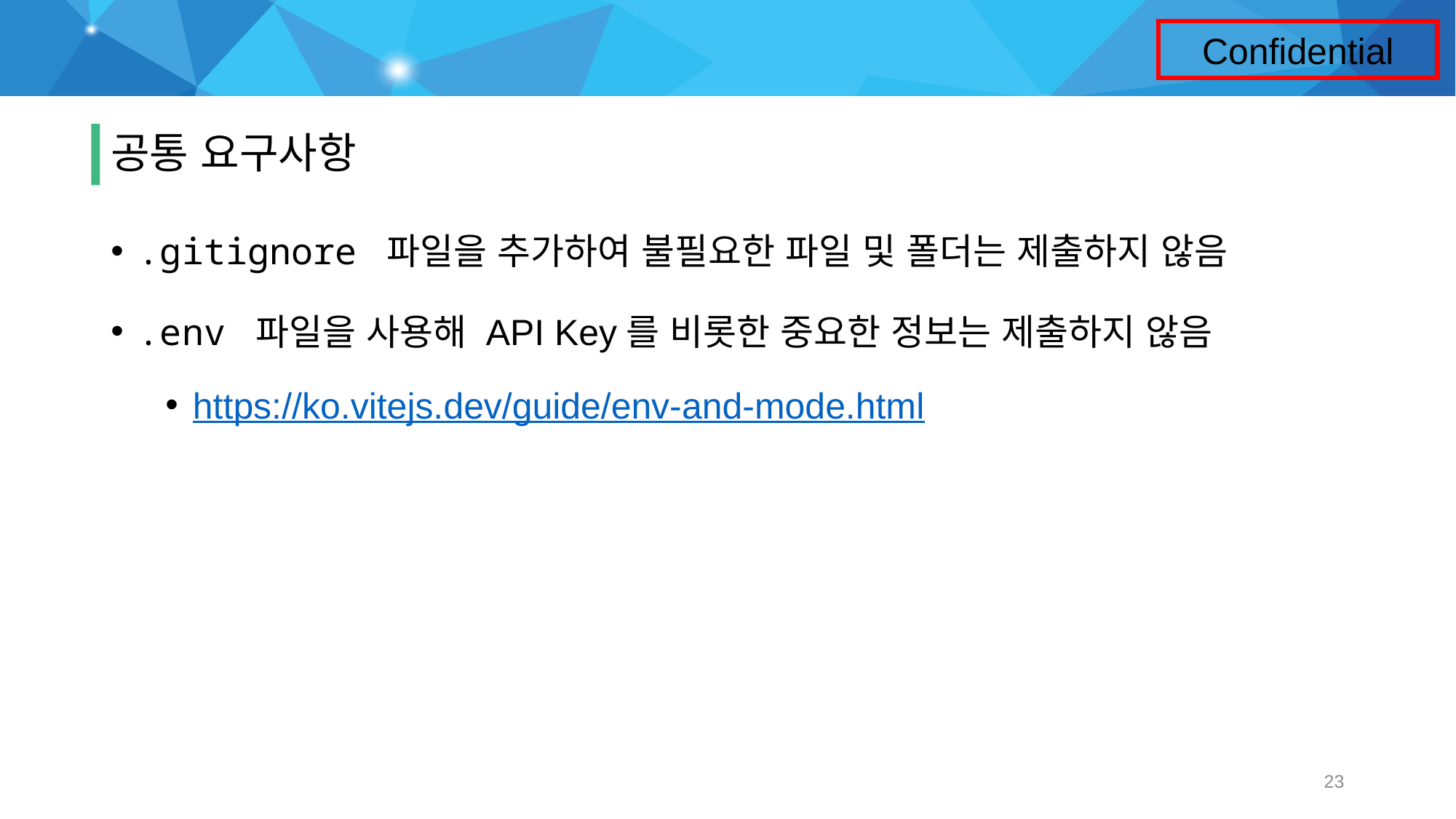

# 요구사항
공통 요구사항
.gitignore 파일을 추가하여 불필요한 파일 및 폴더는 제출하지 않음
.env 파일을 사용해 API Key를 비롯한 중요한 정보는 제출하지 않음
https://ko.vitejs.dev/guide/env-and-mode.html

23